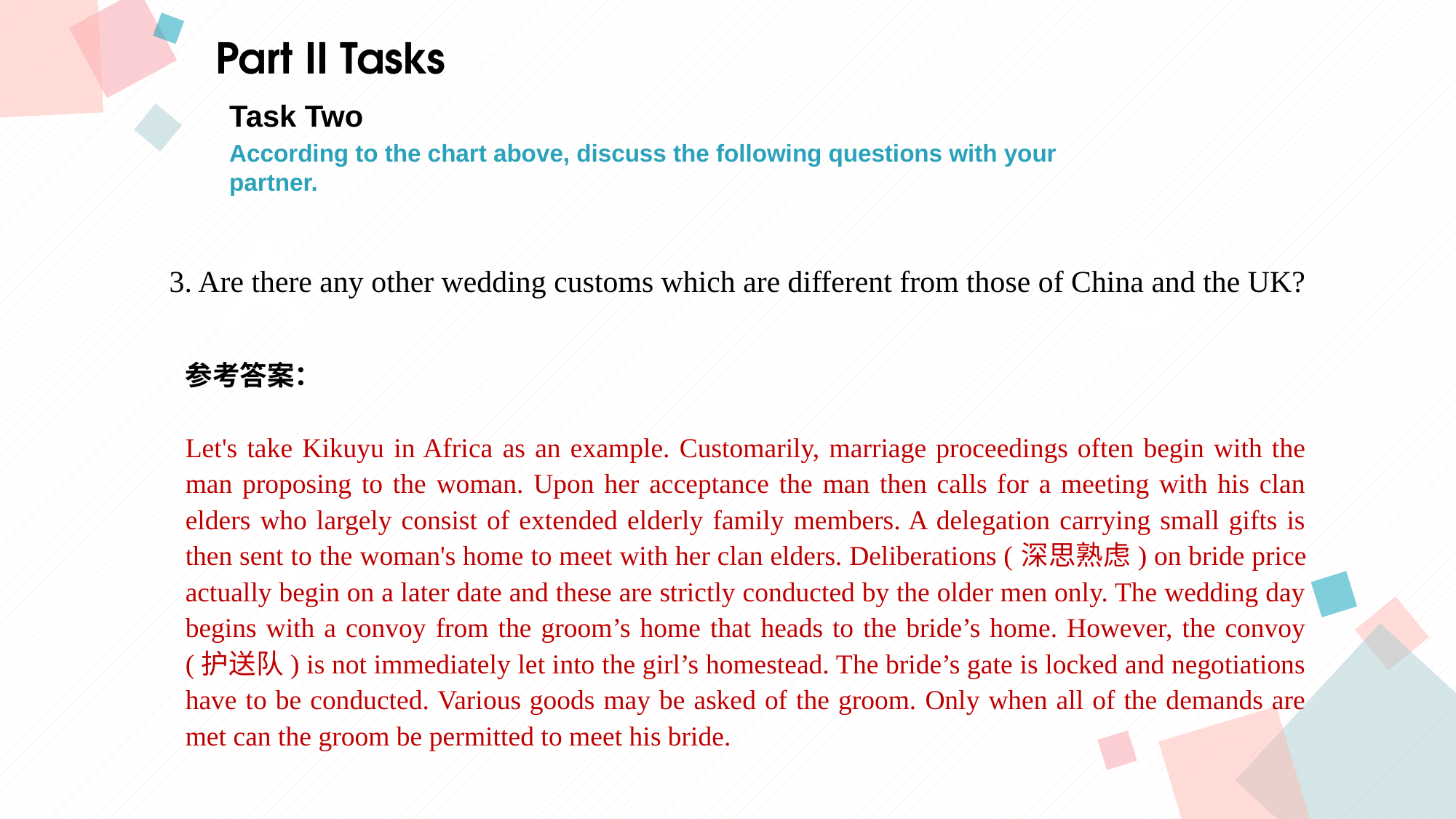

Part II Tasks
Task Two

According to the chart above, discuss the following questions with your
partner.
A
B
     3. Are there any other wedding customs which are different from those of China and the UK?
参考答案：

Let's take Kikuyu in Africa as an example. Customarily, marriage proceedings often begin with the man proposing to the woman. Upon her acceptance the man then calls for a meeting with his clan elders who largely consist of extended elderly family members. A delegation carrying small gifts is then sent to the woman's home to meet with her clan elders. Deliberations (深思熟虑) on bride price actually begin on a later date and these are strictly conducted by the older men only. The wedding day begins with a convoy from the groom’s home that heads to the bride’s home. However, the convoy (护送队) is not immediately let into the girl’s homestead. The bride’s gate is locked and negotiations have to be conducted. Various goods may be asked of the groom. Only when all of the demands are met can the groom be permitted to meet his bride.
C
D